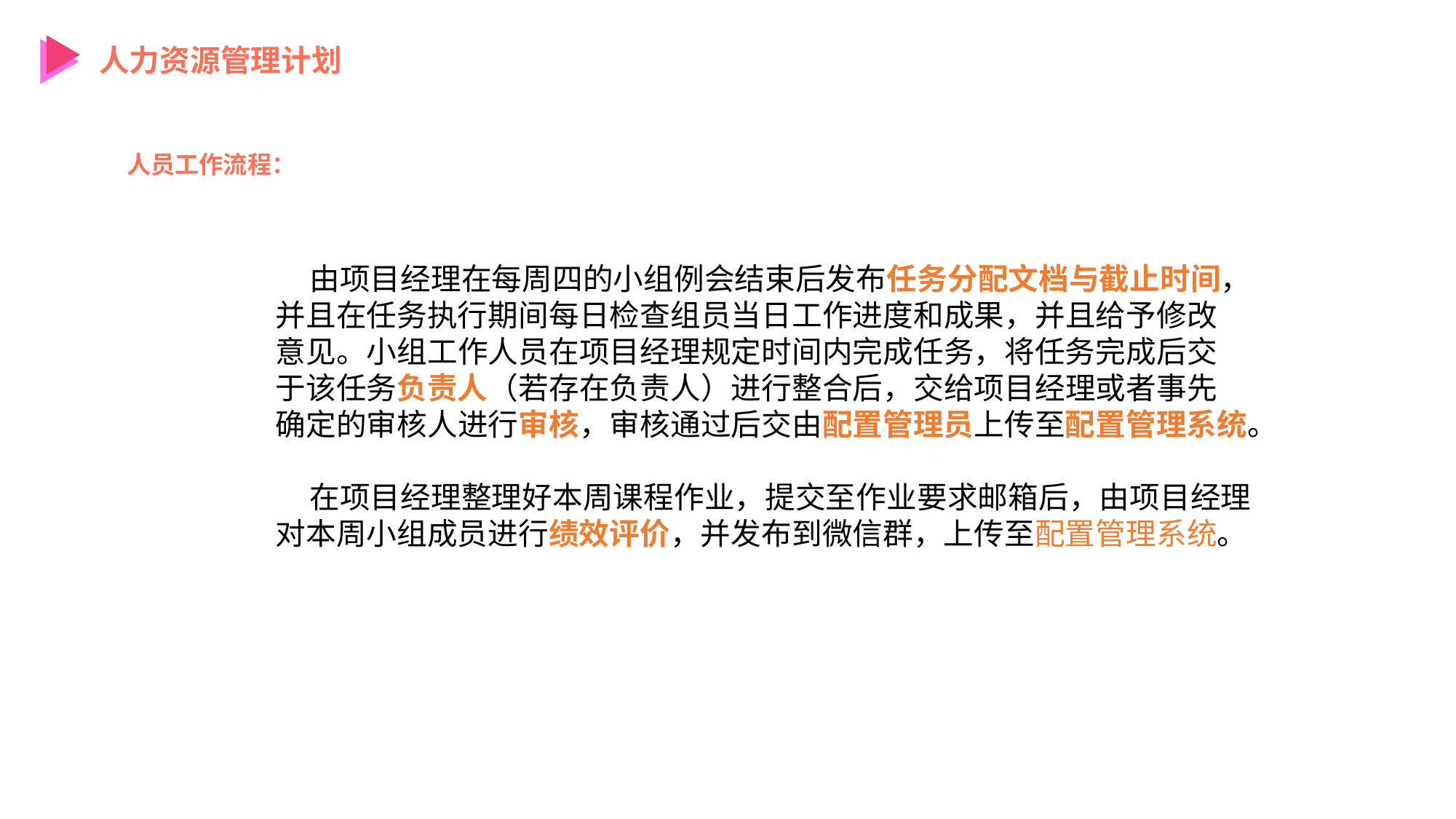

人力资源管理计划
人员工作流程：
    由项目经理在每周四的小组例会结束后发布任务分配文档与截止时间，
并且在任务执行期间每日检查组员当日工作进度和成果，并且给予修改
意见。小组工作人员在项目经理规定时间内完成任务，将任务完成后交
于该任务负责人（若存在负责人）进行整合后，交给项目经理或者事先
确定的审核人进行审核，审核通过后交由配置管理员上传至配置管理系统。

    在项目经理整理好本周课程作业，提交至作业要求邮箱后，由项目经理
对本周小组成员进行绩效评价，并发布到微信群，上传至配置管理系统。